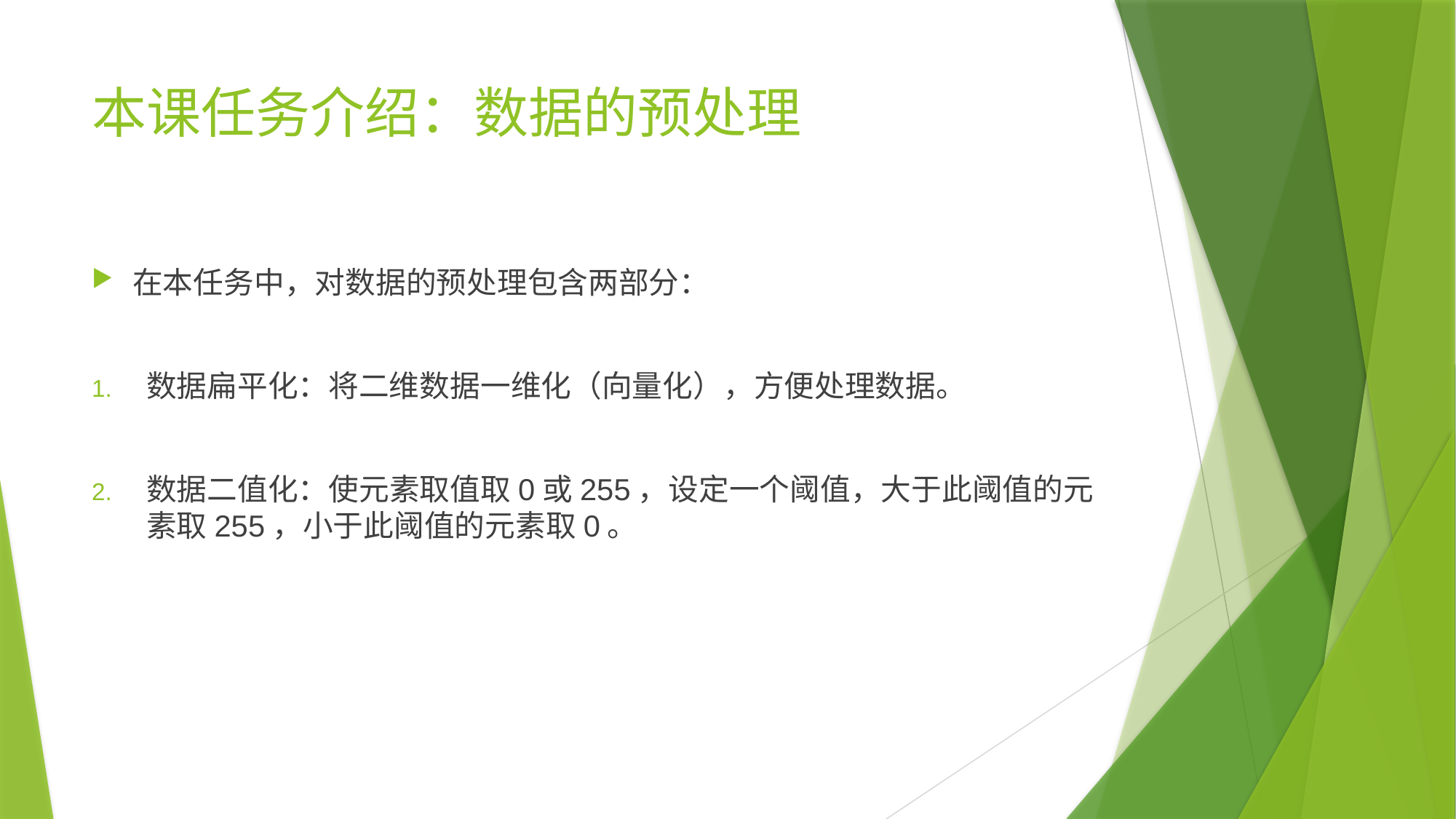

# 本课任务介绍：数据的预处理
在本任务中，对数据的预处理包含两部分：

数据扁平化：将二维数据一维化（向量化），方便处理数据。

数据二值化：使元素取值取0或255，设定一个阈值，大于此阈值的元素取255，小于此阈值的元素取0。